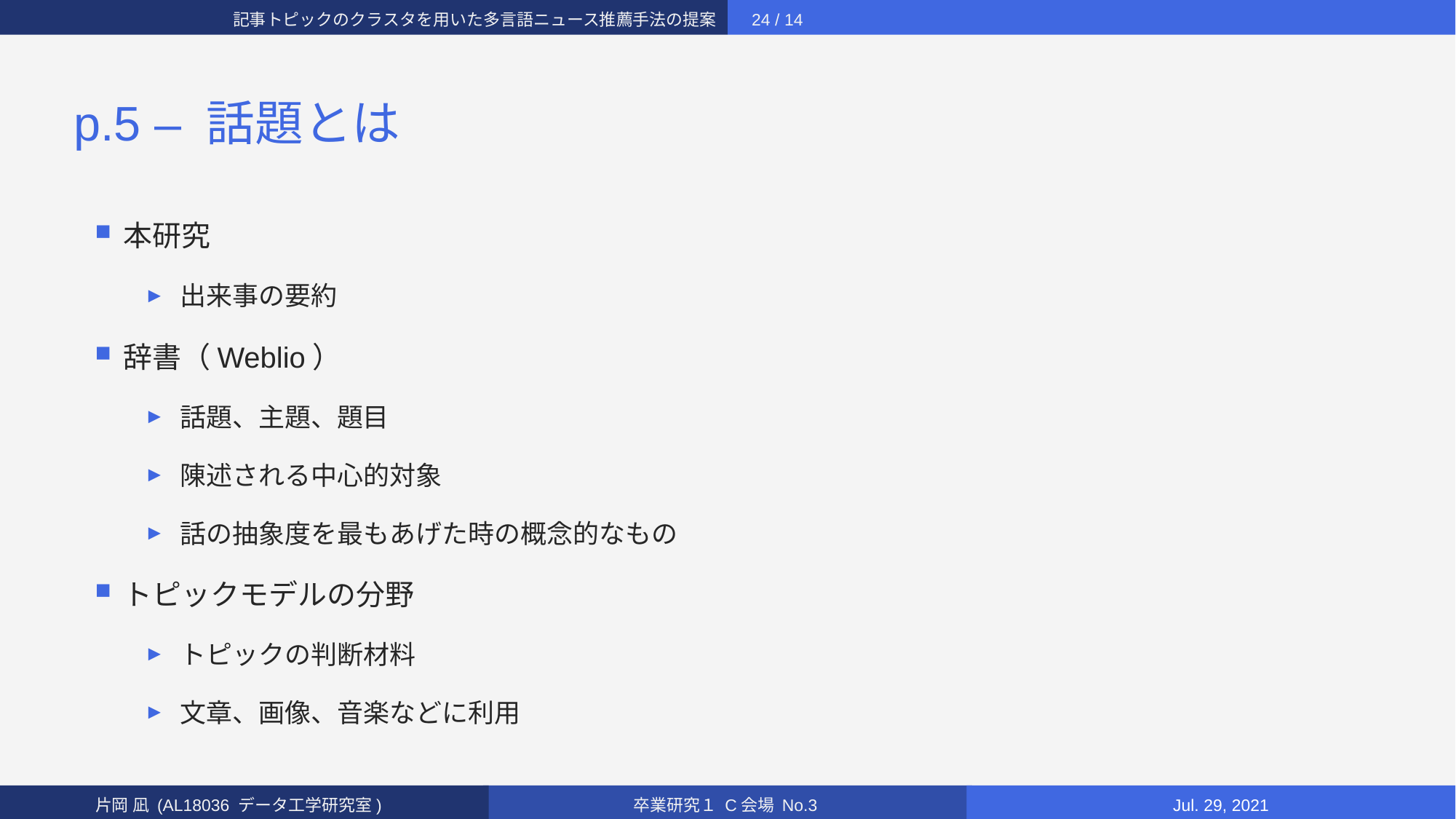

# p.5 – 話題とは
本研究
出来事の要約
辞書（Weblio）
話題、主題、題目
陳述される中心的対象
話の抽象度を最もあげた時の概念的なもの
トピックモデルの分野
トピックの判断材料
文章、画像、音楽などに利用